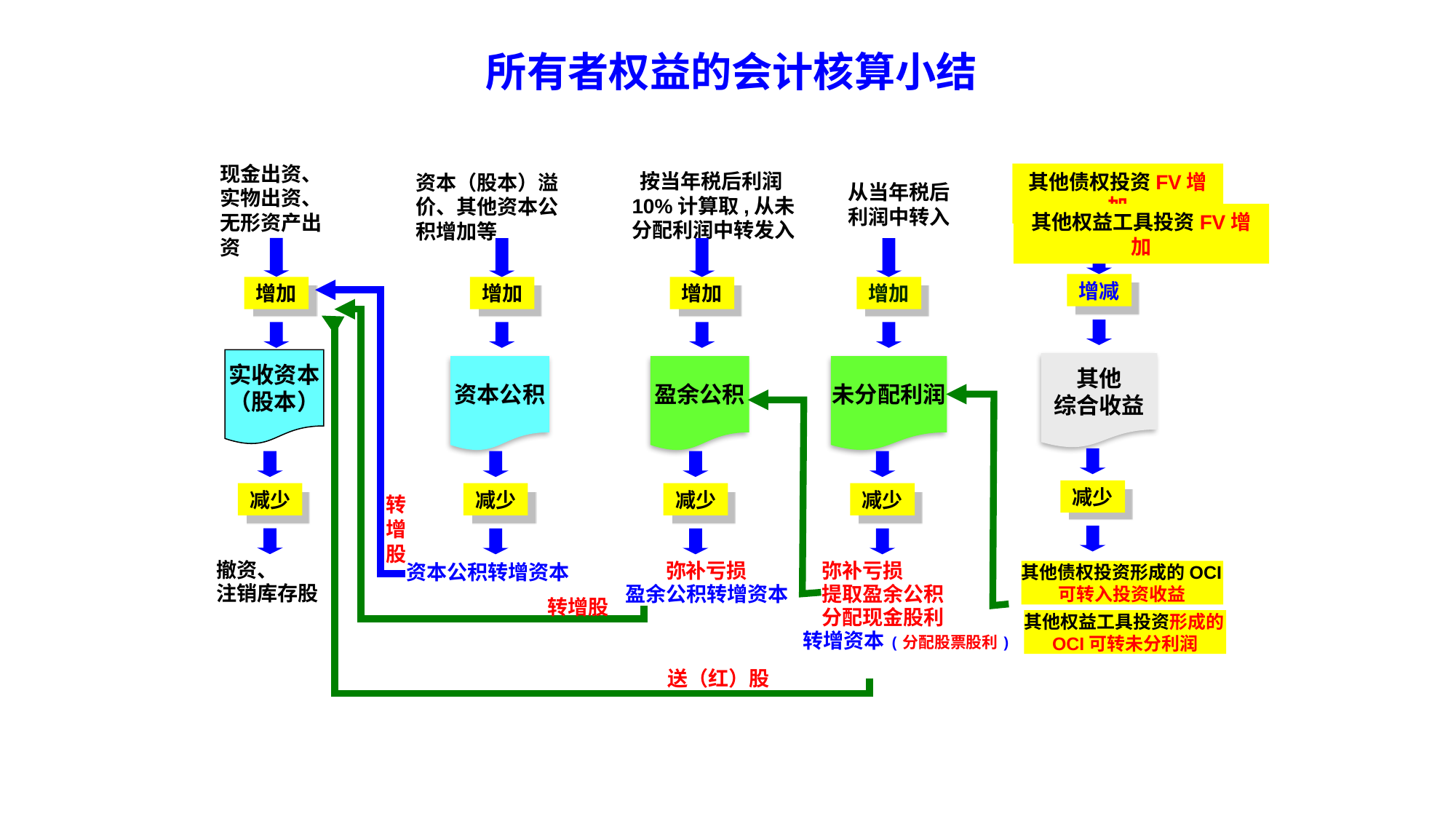

所有者权益的会计核算小结
现金出资、实物出资、无形资产出资
按当年税后利润10%计算取,从未分配利润中转发入
其他债权投资FV增加
资本（股本）溢价、其他资本公积增加等
从当年税后利润中转入
其他权益工具投资FV增加

增减
增加
增加
增加
增加

实收资本
（股本）
其他
综合收益
资本公积
盈余公积
未分配利润

减少
减少
减少
减少
减少
转增股

撤资、
注销库存股
资本公积转增资本
弥补亏损
盈余公积转增资本
   弥补亏损
   提取盈余公积
   分配现金股利
转增资本(分配股票股利)
其他债权投资形成的OCI可转入投资收益
转增股
其他权益工具投资形成的OCI可转未分利润
送（红）股